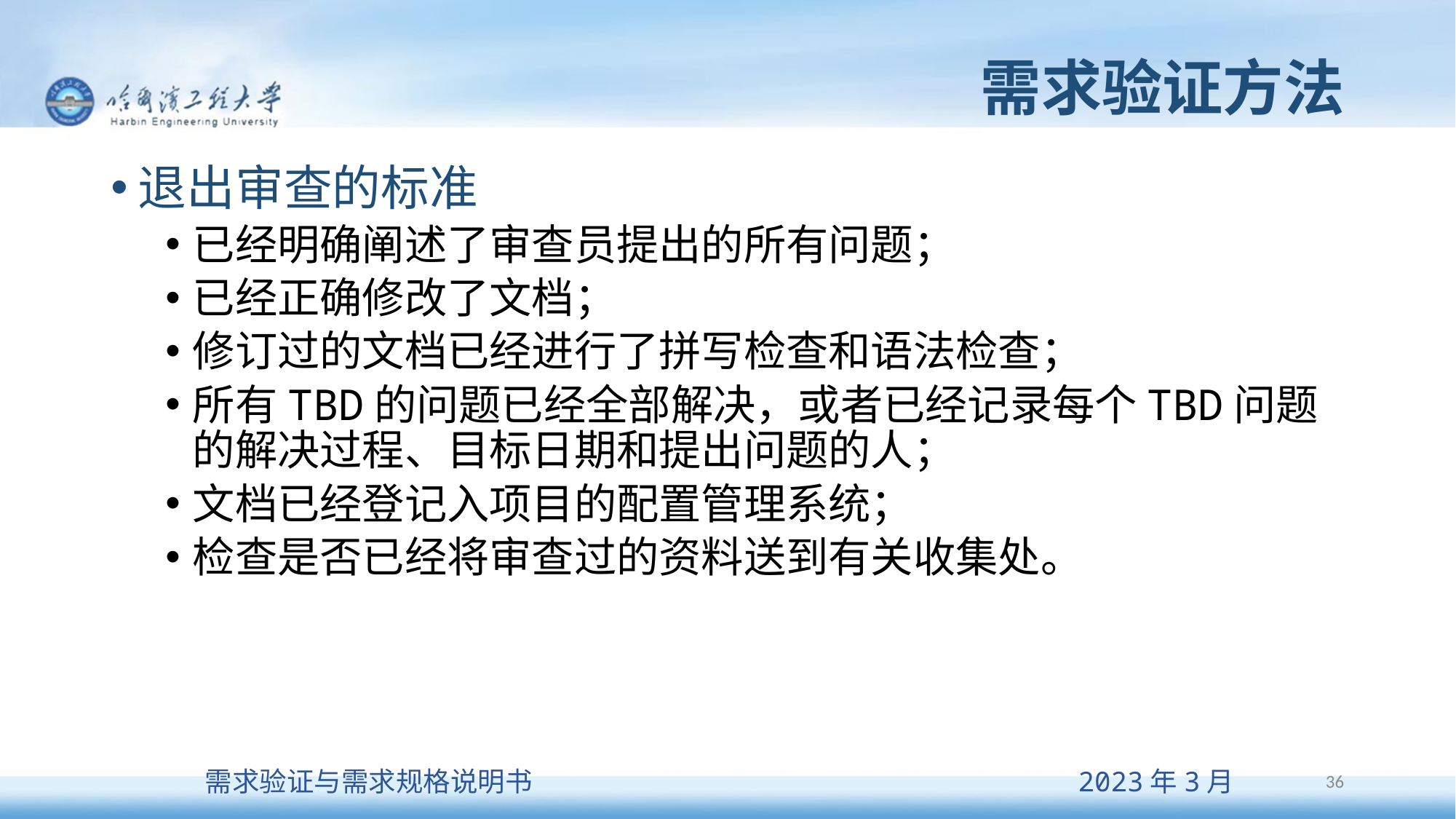

# 需求验证方法
退出审查的标准
已经明确阐述了审查员提出的所有问题；
已经正确修改了文档；
修订过的文档已经进行了拼写检查和语法检查；
所有TBD的问题已经全部解决，或者已经记录每个TBD问题的解决过程、目标日期和提出问题的人；
文档已经登记入项目的配置管理系统；
检查是否已经将审查过的资料送到有关收集处。

36